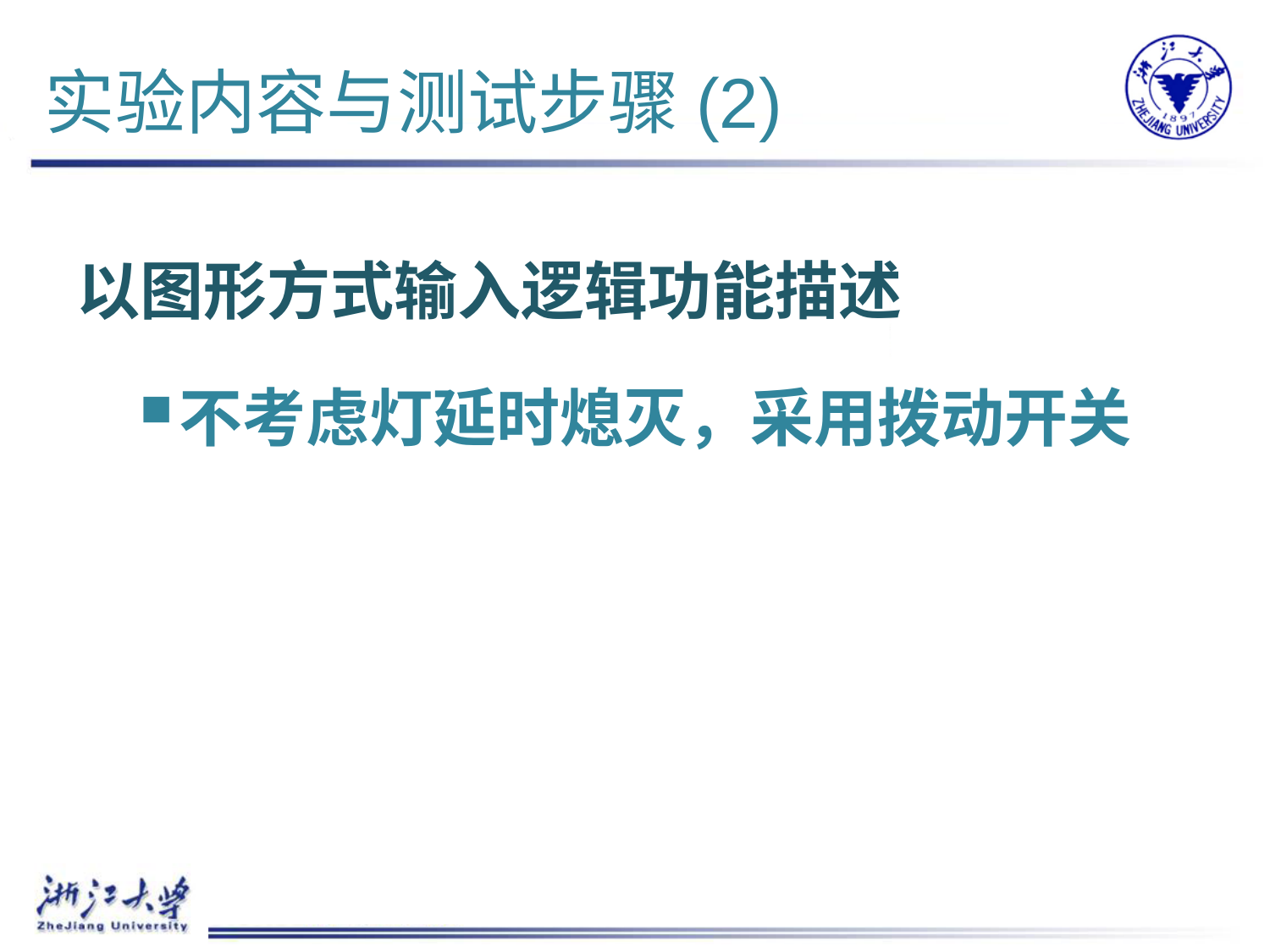

# 实验内容与测试步骤(2)
以图形方式输入逻辑功能描述
不考虑灯延时熄灭，采用拨动开关